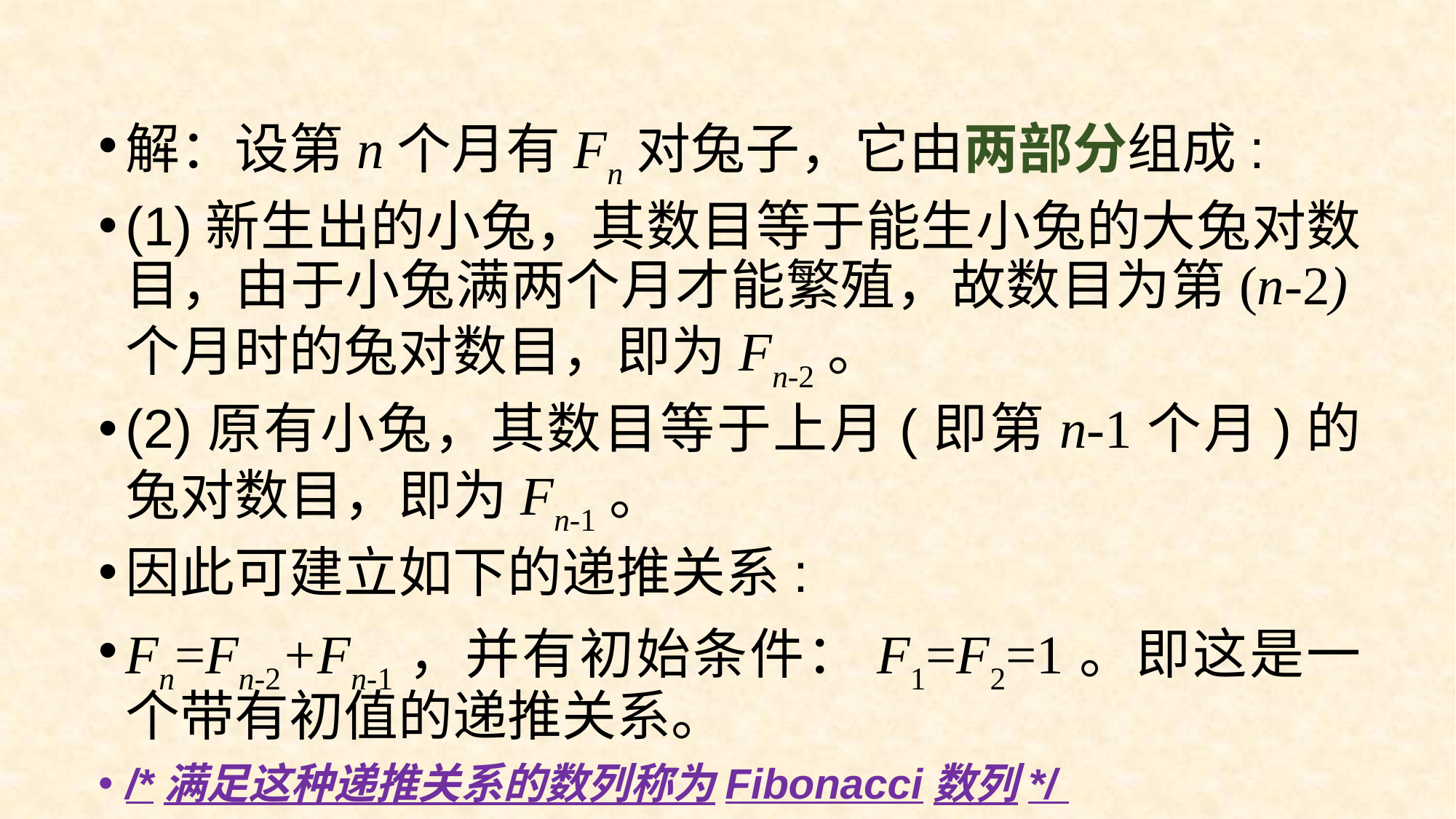

#
解：设第n个月有Fn对兔子，它由两部分组成:
(1)新生出的小兔，其数目等于能生小兔的大兔对数目，由于小兔满两个月才能繁殖，故数目为第(n-2)个月时的兔对数目，即为Fn-2。
(2)原有小兔，其数目等于上月(即第n-1个月)的兔对数目，即为Fn-1。
因此可建立如下的递推关系:
Fn=Fn-2+Fn-1，并有初始条件：F1=F2=1。即这是一个带有初值的递推关系。
/*满足这种递推关系的数列称为Fibonacci数列*/